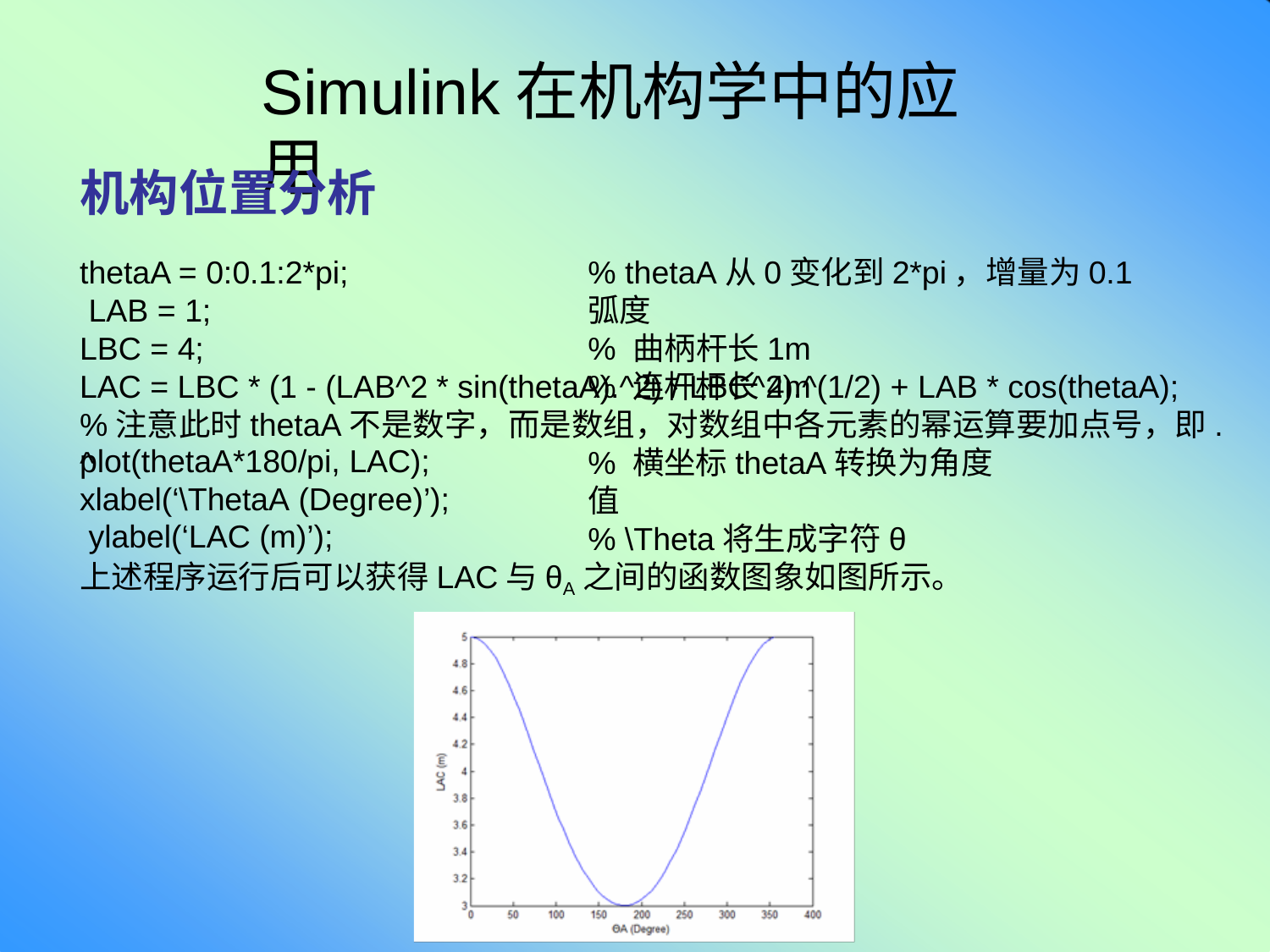

# Simulink在机构学中的应用
机构位置分析
thetaA = 0:0.1:2*pi;  LAB = 1;
LBC = 4;
% thetaA从0变化到2*pi，增量为0.1弧度
% 曲柄杆长1m
% 连杆杆长4m
LAC = LBC * (1 - (LAB^2 * sin(thetaA).^2) / LBC^2).^(1/2) + LAB * cos(thetaA);
%注意此时thetaA不是数字，而是数组，对数组中各元素的幂运算要加点号，即.^
plot(thetaA*180/pi, LAC);  xlabel(‘\ThetaA (Degree)’);  ylabel(‘LAC (m)’);
% 横坐标thetaA转换为角度值
% \Theta将生成字符θ
上述程序运行后可以获得LAC与θA之间的函数图象如图所示。